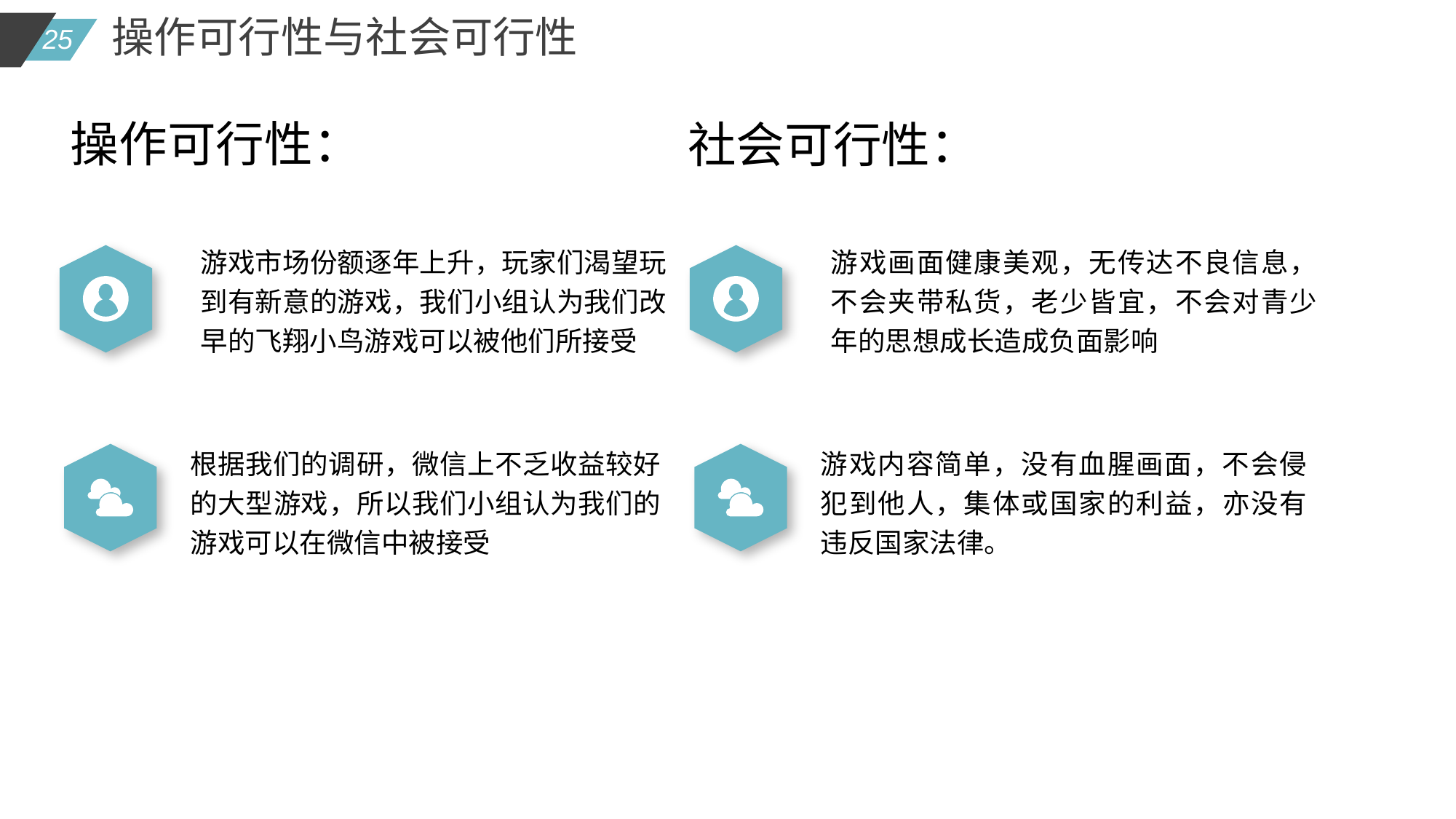

操作可行性与社会可行性
操作可行性：
社会可行性：
游戏市场份额逐年上升，玩家们渴望玩到有新意的游戏，我们小组认为我们改早的飞翔小鸟游戏可以被他们所接受
游戏画面健康美观，无传达不良信息，不会夹带私货，老少皆宜，不会对青少年的思想成长造成负面影响

根据我们的调研，微信上不乏收益较好的大型游戏，所以我们小组认为我们的游戏可以在微信中被接受
游戏内容简单，没有血腥画面，不会侵犯到他人，集体或国家的利益，亦没有违反国家法律。